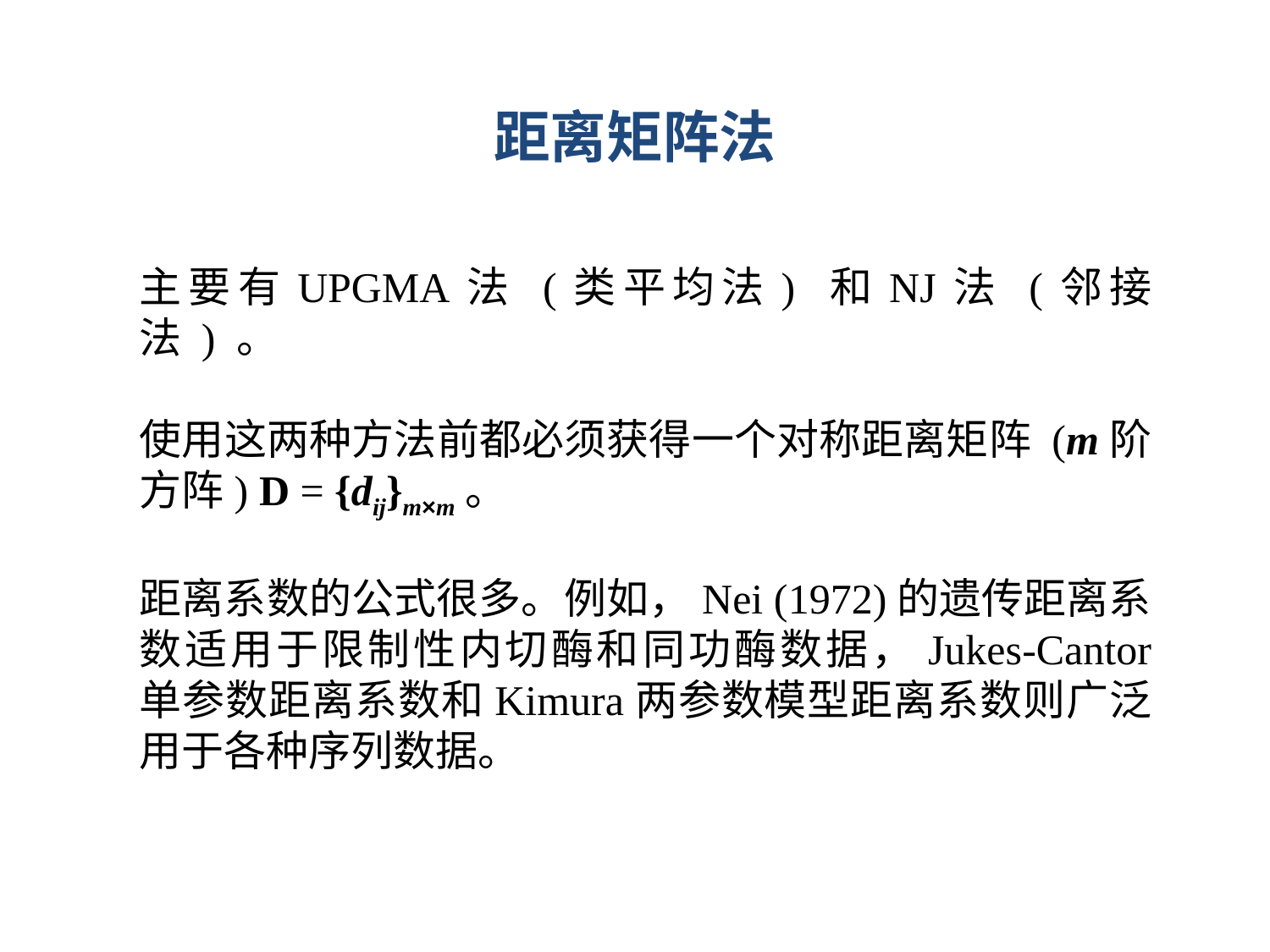

距离矩阵法
主要有UPGMA法 (类平均法) 和NJ法 (邻接法 ) 。

使用这两种方法前都必须获得一个对称距离矩阵 (m阶方阵) D = {dij}m×m。

距离系数的公式很多。例如，Nei (1972)的遗传距离系数适用于限制性内切酶和同功酶数据，Jukes-Cantor 单参数距离系数和Kimura两参数模型距离系数则广泛用于各种序列数据。